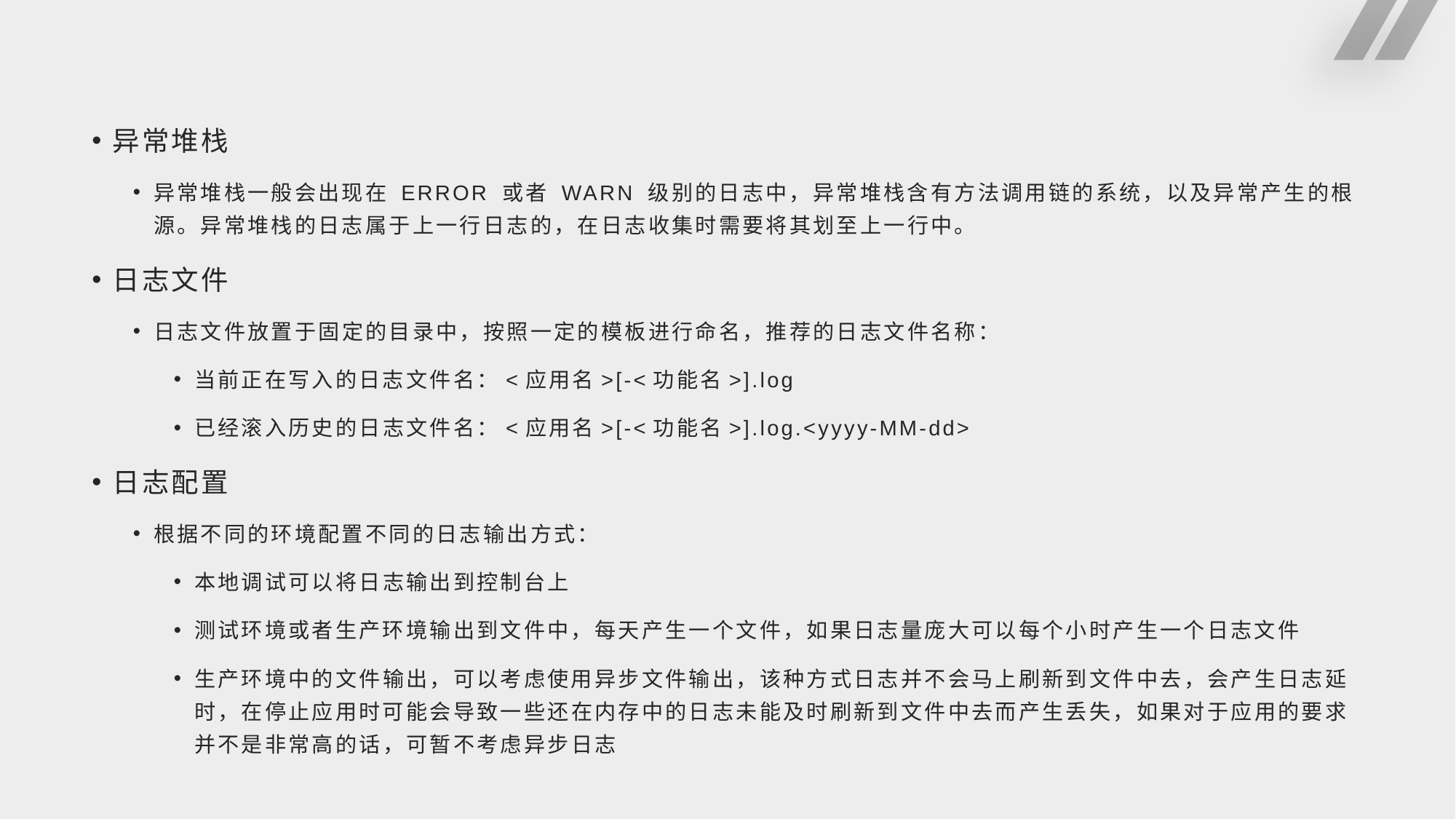

#
异常堆栈
异常堆栈一般会出现在 ERROR 或者 WARN 级别的日志中，异常堆栈含有方法调用链的系统，以及异常产生的根源。异常堆栈的日志属于上一行日志的，在日志收集时需要将其划至上一行中。
日志文件
日志文件放置于固定的目录中，按照一定的模板进行命名，推荐的日志文件名称：
当前正在写入的日志文件名：<应用名>[-<功能名>].log
已经滚入历史的日志文件名：<应用名>[-<功能名>].log.<yyyy-MM-dd>
日志配置
根据不同的环境配置不同的日志输出方式：
本地调试可以将日志输出到控制台上
测试环境或者生产环境输出到文件中，每天产生一个文件，如果日志量庞大可以每个小时产生一个日志文件
生产环境中的文件输出，可以考虑使用异步文件输出，该种方式日志并不会马上刷新到文件中去，会产生日志延时，在停止应用时可能会导致一些还在内存中的日志未能及时刷新到文件中去而产生丢失，如果对于应用的要求并不是非常高的话，可暂不考虑异步日志